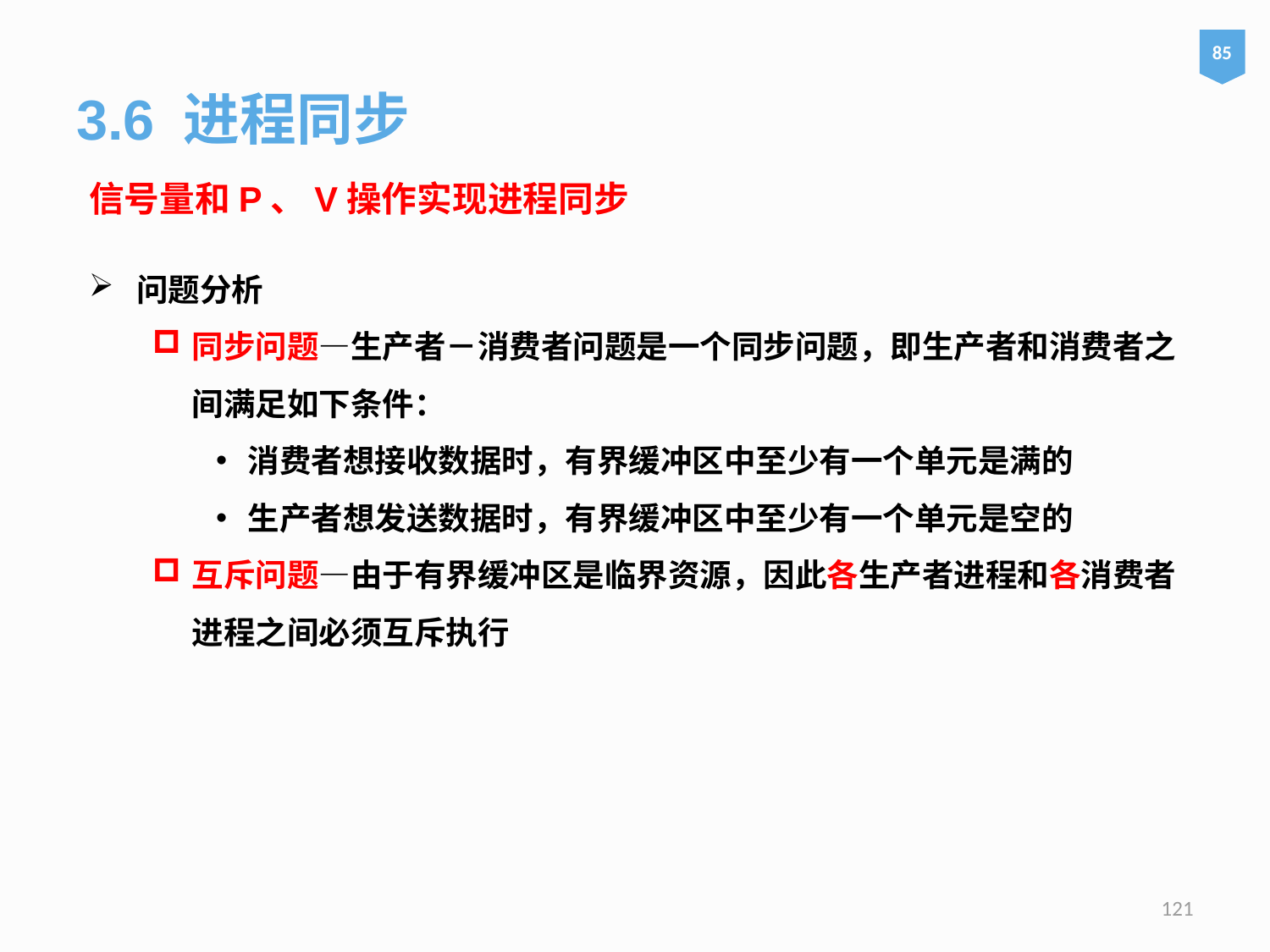

85
3.6 进程同步
信号量和P、V操作实现进程同步

问题分析
同步问题—生产者－消费者问题是一个同步问题，即生产者和消费者之间满足如下条件：
消费者想接收数据时，有界缓冲区中至少有一个单元是满的
生产者想发送数据时，有界缓冲区中至少有一个单元是空的
互斥问题—由于有界缓冲区是临界资源，因此各生产者进程和各消费者进程之间必须互斥执行
121